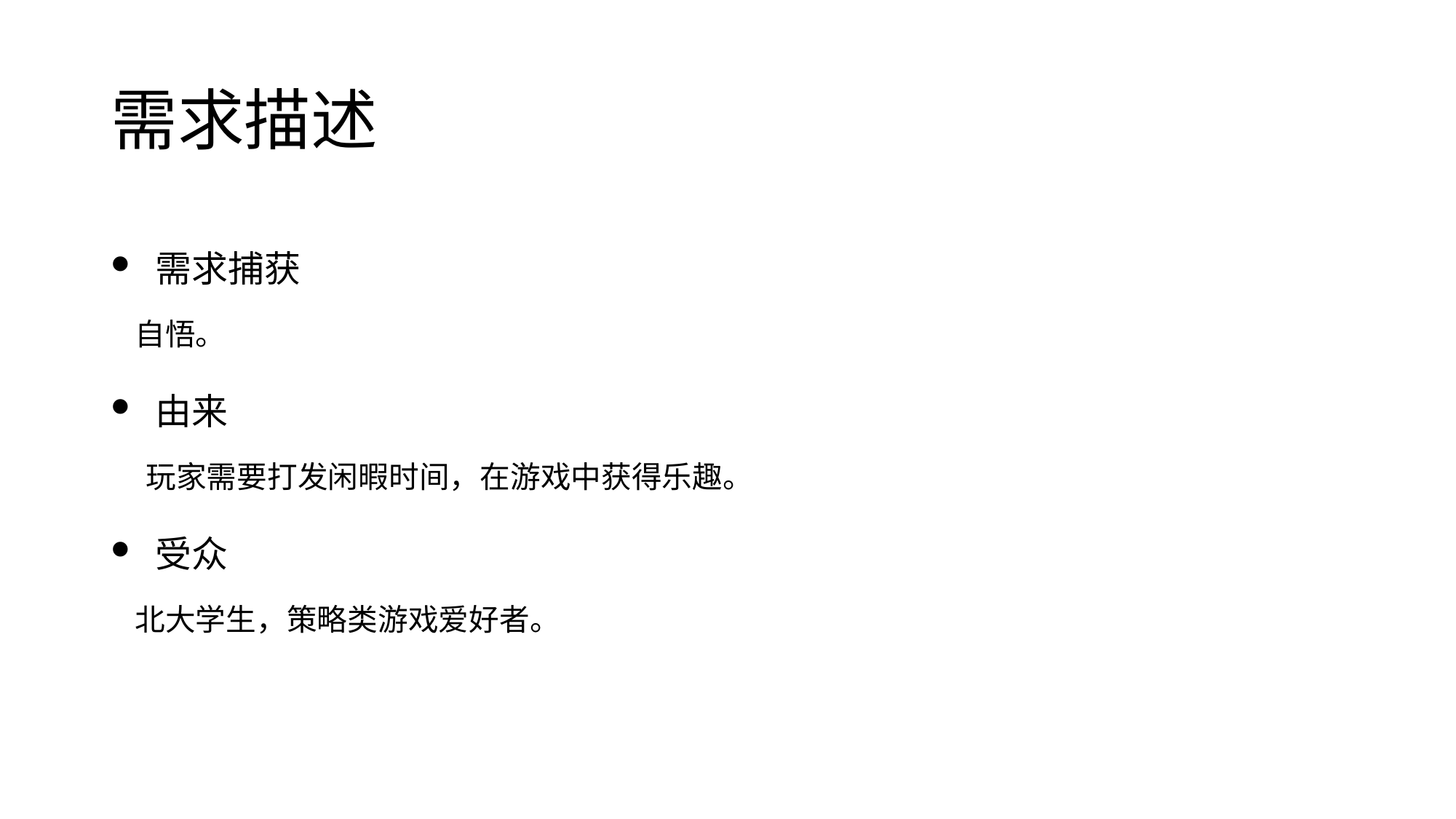

# 需求描述
 需求捕获
自悟。
 由来
玩家需要打发闲暇时间，在游戏中获得乐趣。
 受众
北大学生，策略类游戏爱好者。